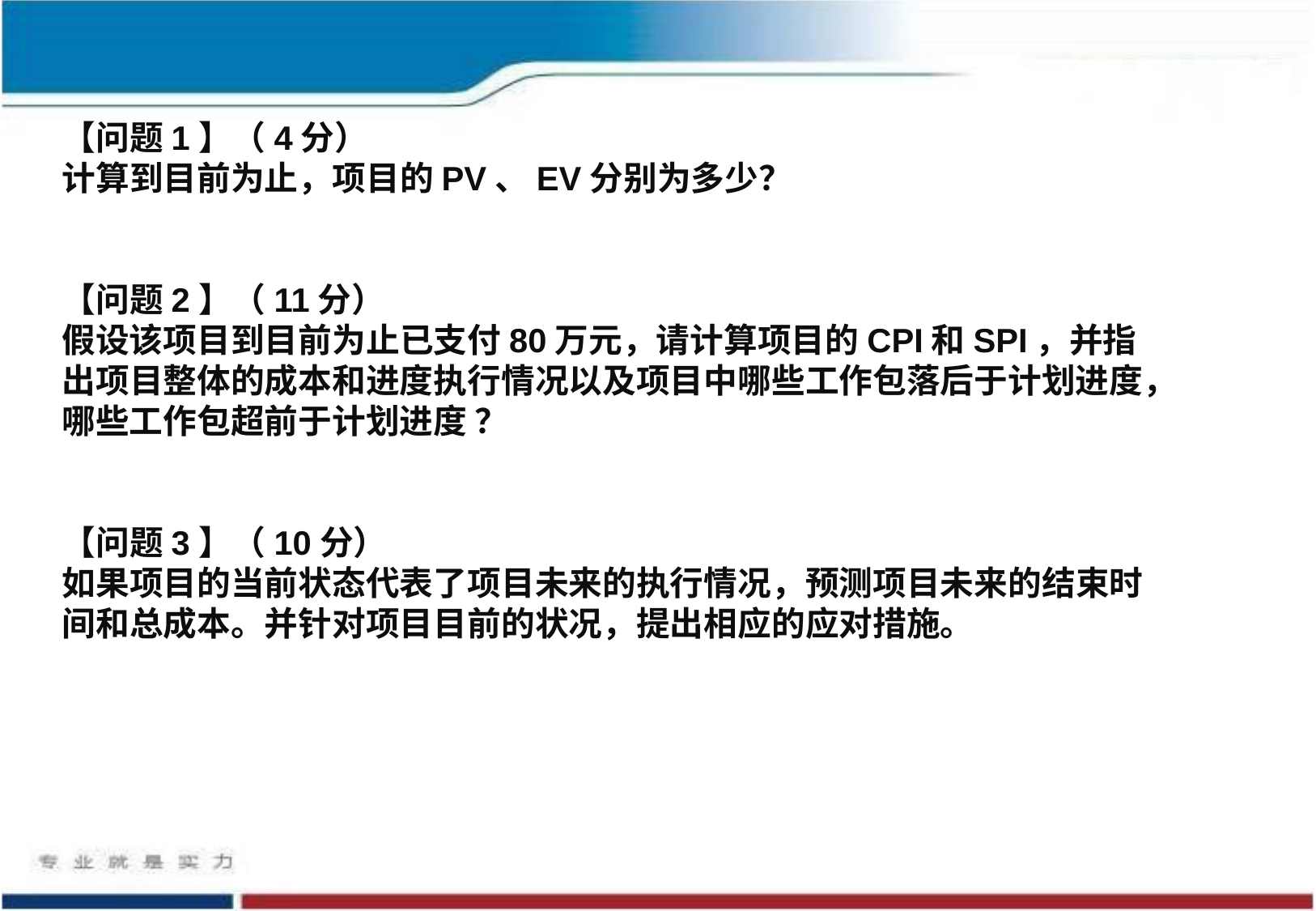

【问题1】（4分）
计算到目前为止，项目的PV、EV分别为多少？

【问题2】（11分）
假设该项目到目前为止已支付80万元，请计算项目的CPI和SPI，并指出项目整体的成本和进度执行情况以及项目中哪些工作包落后于计划进度，哪些工作包超前于计划进度 ？

【问题3】（10分）
如果项目的当前状态代表了项目未来的执行情况，预测项目未来的结束时间和总成本。并针对项目目前的状况，提出相应的应对措施。